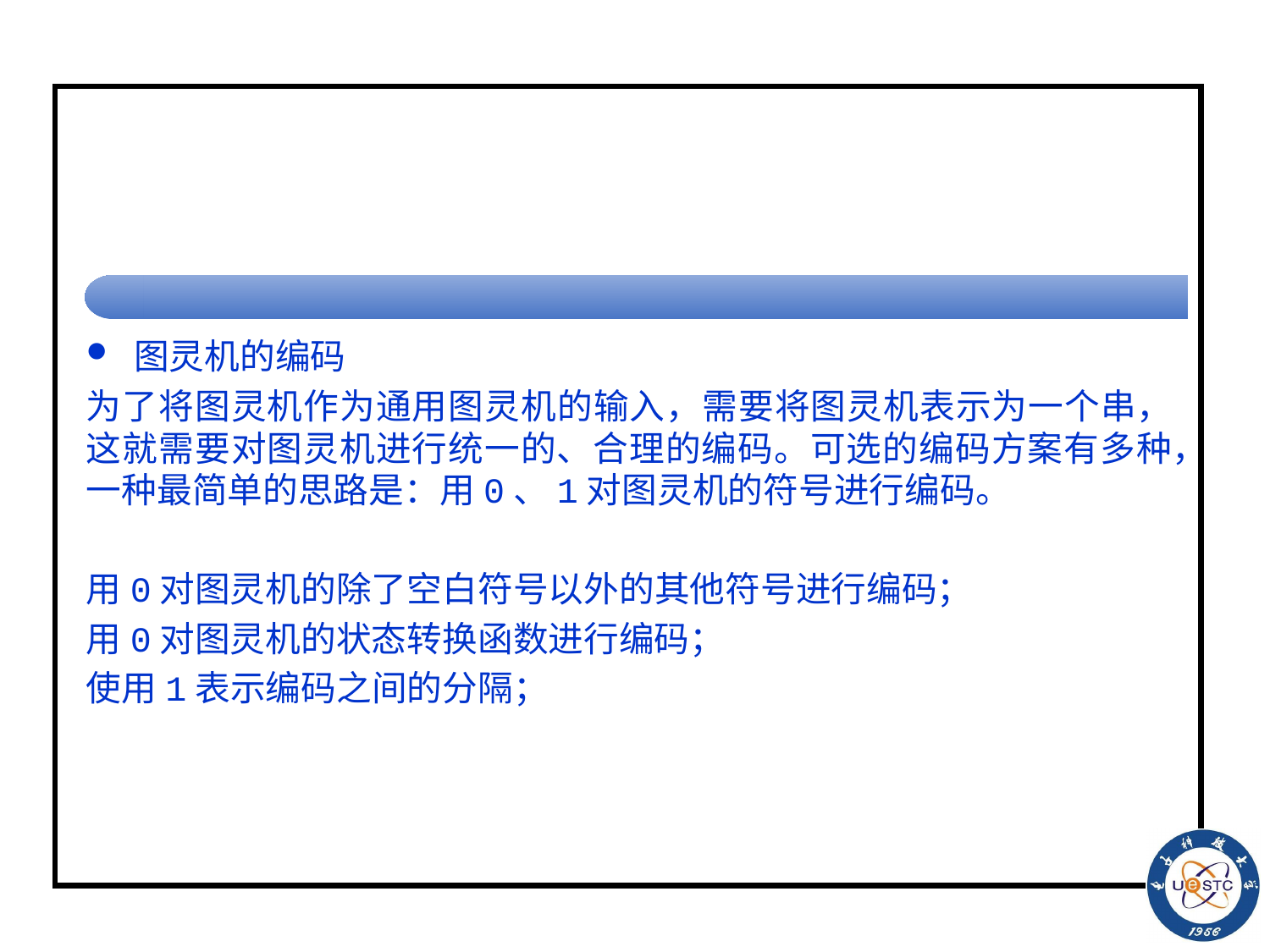

#
图灵机的编码
为了将图灵机作为通用图灵机的输入，需要将图灵机表示为一个串，这就需要对图灵机进行统一的、合理的编码。可选的编码方案有多种，一种最简单的思路是：用0、1对图灵机的符号进行编码。

用0对图灵机的除了空白符号以外的其他符号进行编码；
用0对图灵机的状态转换函数进行编码；
使用1表示编码之间的分隔；